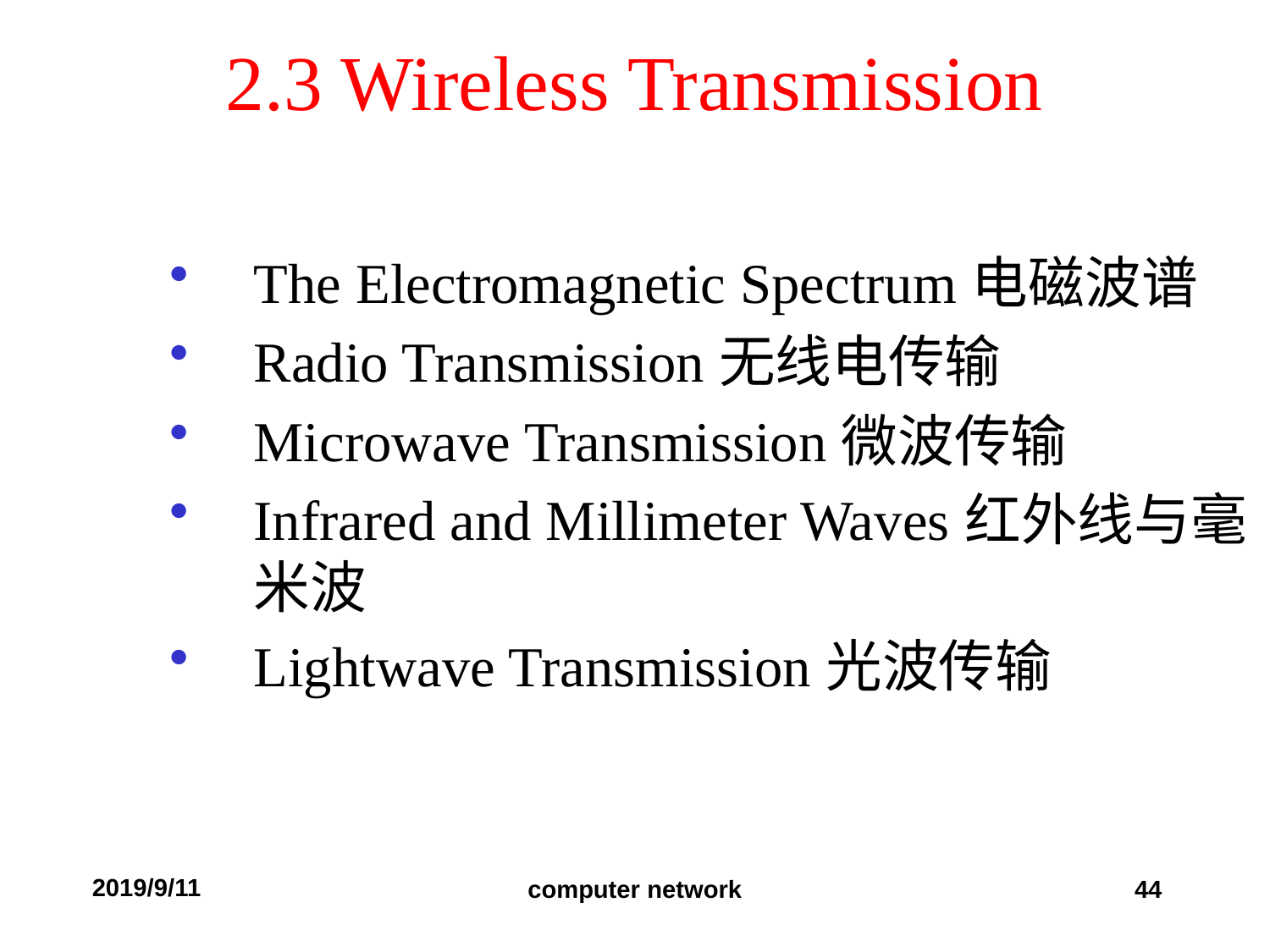

# 2.3 Wireless Transmission
The Electromagnetic Spectrum电磁波谱
Radio Transmission无线电传输
Microwave Transmission微波传输
Infrared and Millimeter Waves红外线与毫米波
Lightwave Transmission光波传输

2019/9/11
computer network
44